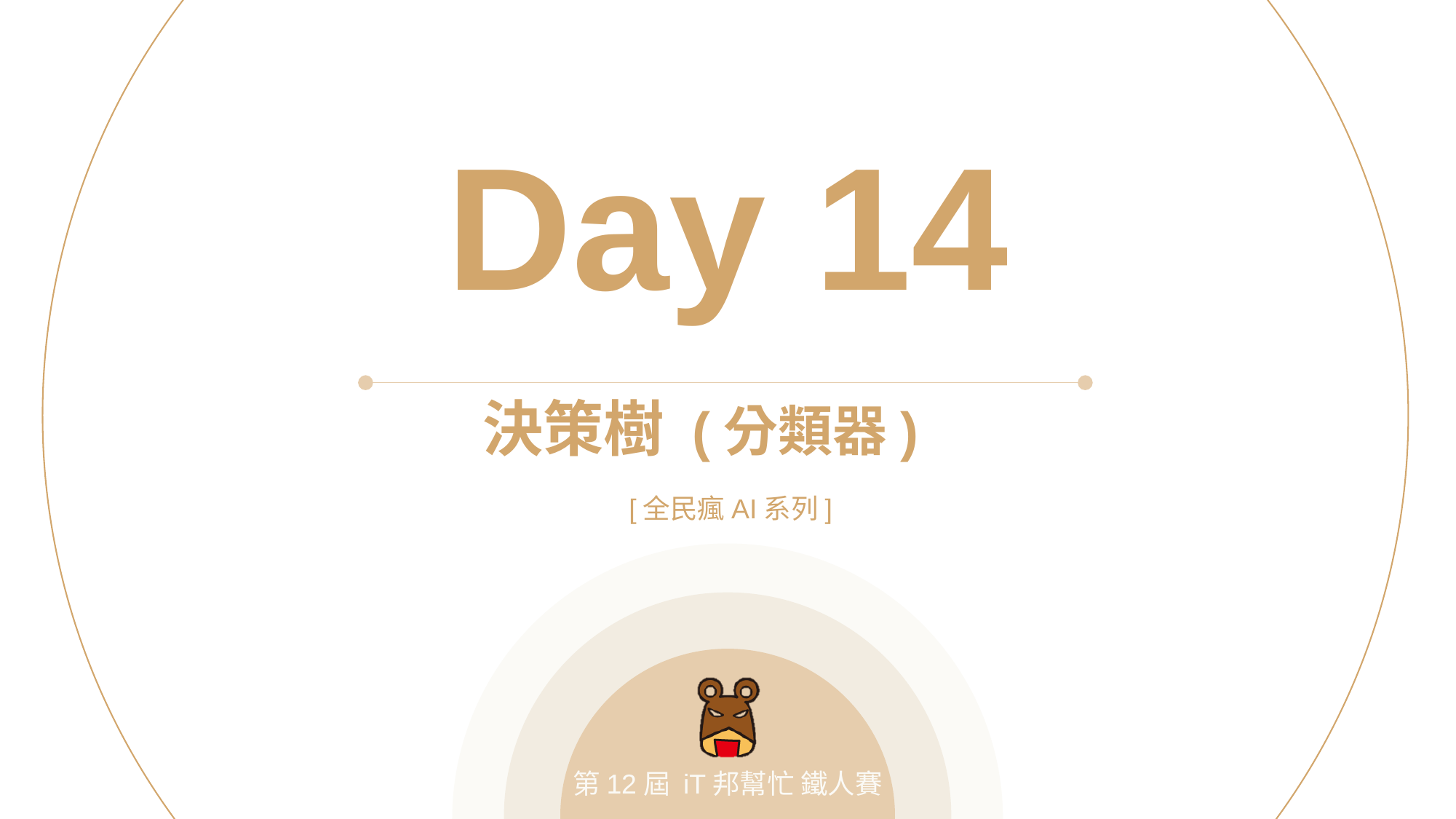

Day 14
決策樹 (分類器)
[全民瘋AI系列]
第12屆 iT邦幫忙 鐵人賽